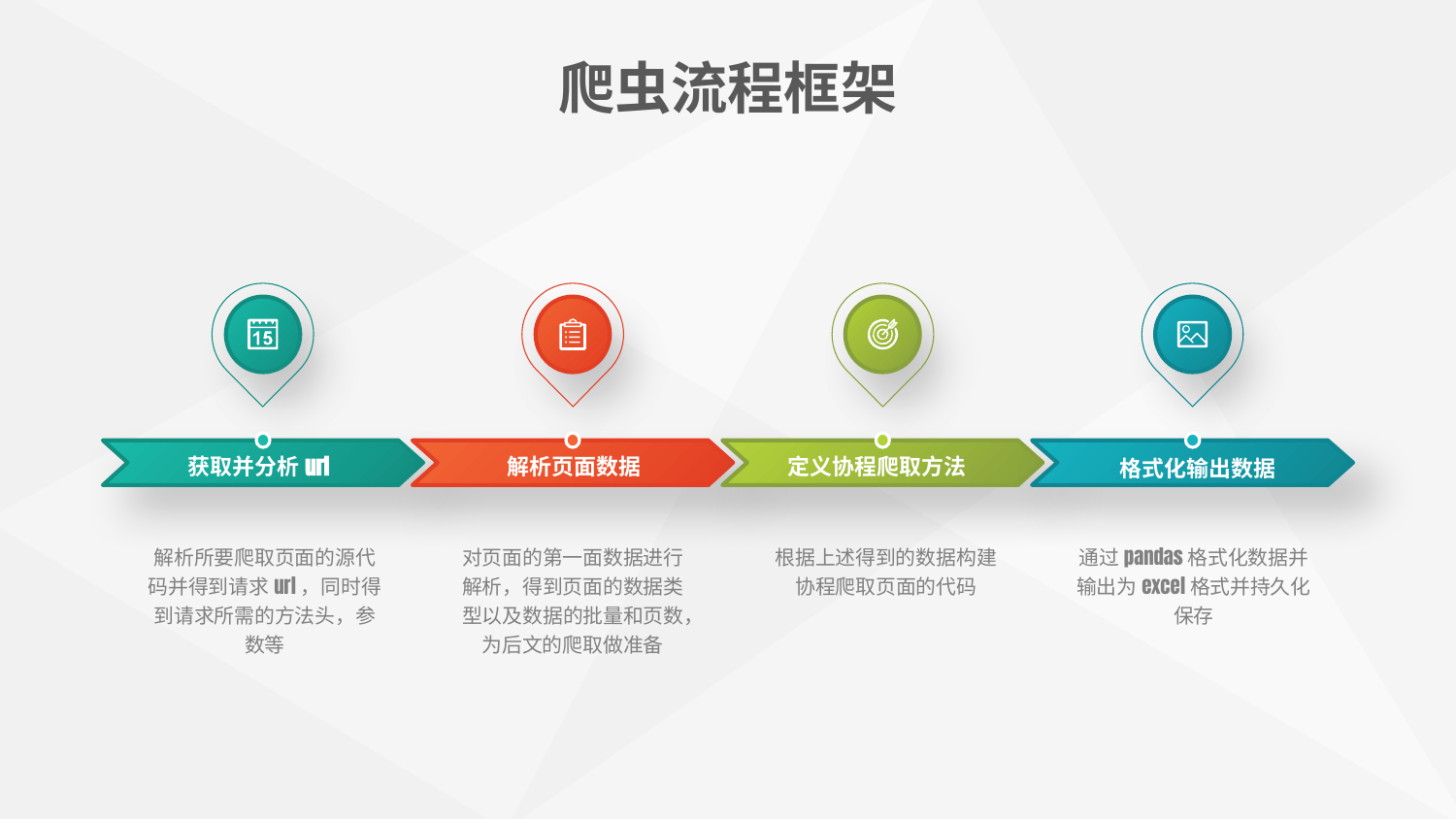

爬虫流程框架

定义协程爬取方法
解析页面数据
获取并分析url
格式化输出数据
解析所要爬取页面的源代码并得到请求url，同时得到请求所需的方法头，参数等
对页面的第一面数据进行解析，得到页面的数据类型以及数据的批量和页数，为后文的爬取做准备
根据上述得到的数据构建协程爬取页面的代码
通过pandas格式化数据并输出为excel格式并持久化保存